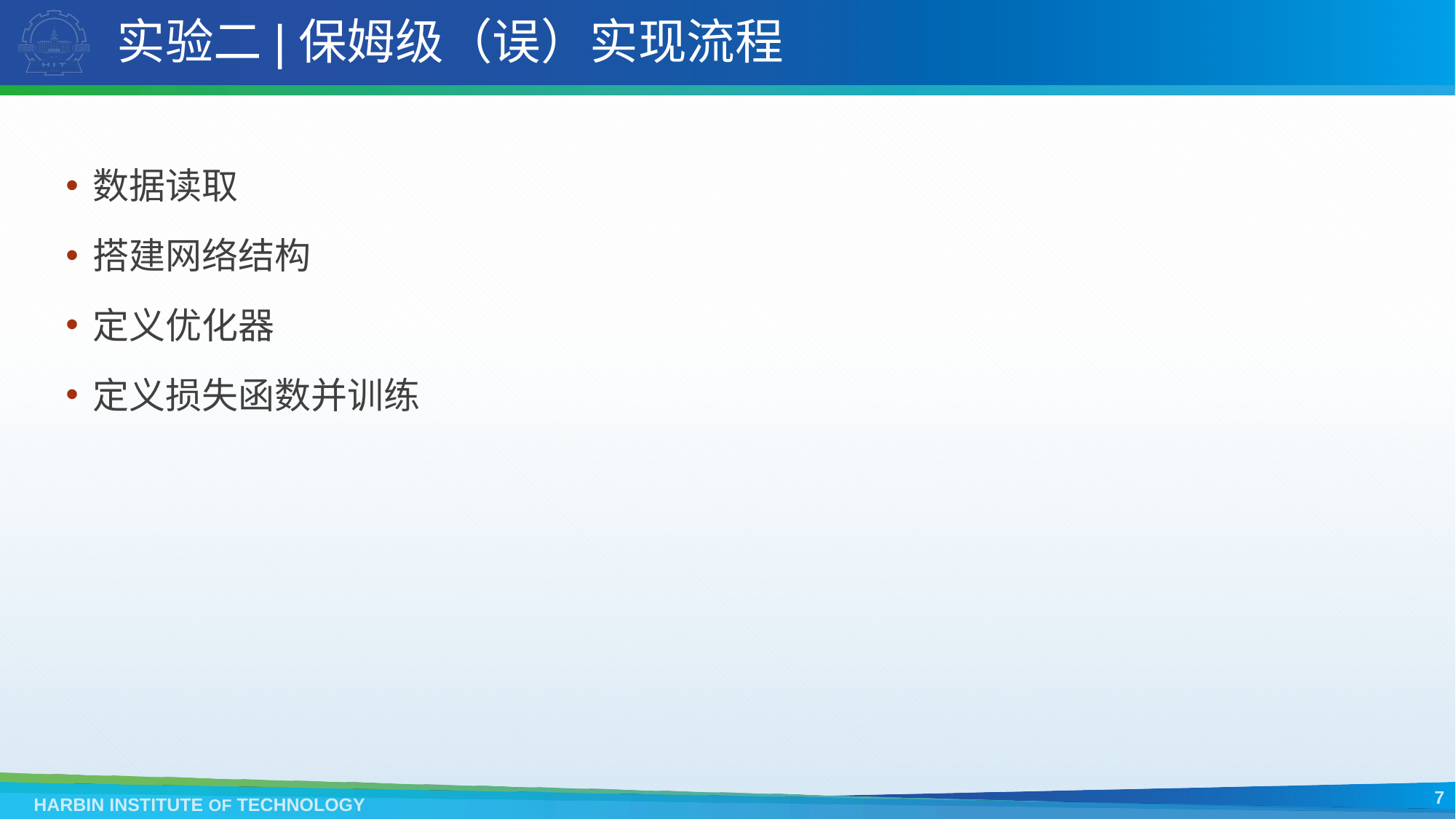

# 实验二|保姆级（误）实现流程
数据读取
搭建网络结构
定义优化器
定义损失函数并训练
7
HARBIN INSTITUTE OF TECHNOLOGY